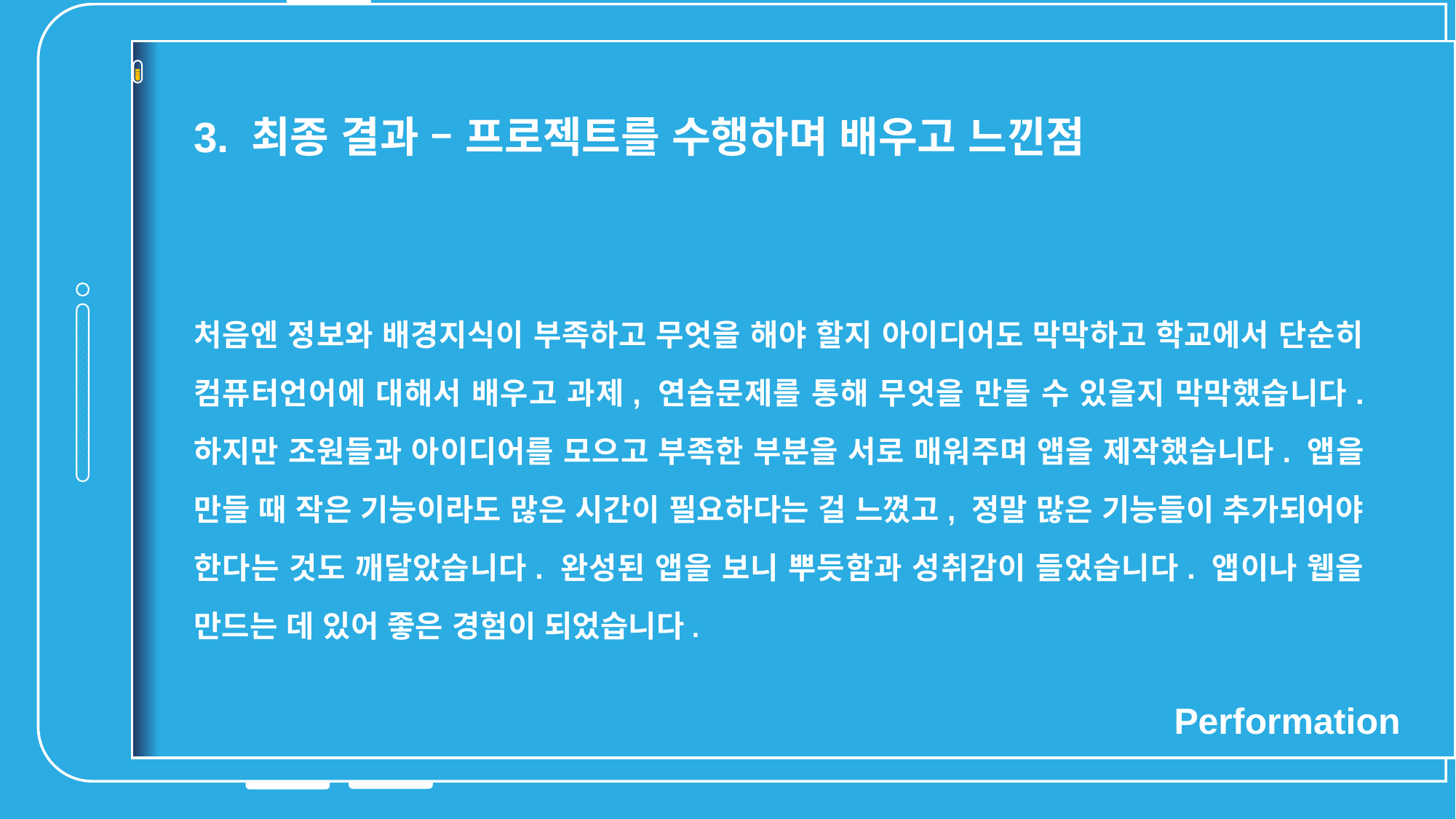

3. 최종 결과 – 프로젝트를 수행하며 배우고 느낀점
처음엔 정보와 배경지식이 부족하고 무엇을 해야 할지 아이디어도 막막하고 학교에서 단순히 컴퓨터언어에 대해서 배우고 과제, 연습문제를 통해 무엇을 만들 수 있을지 막막했습니다. 하지만 조원들과 아이디어를 모으고 부족한 부분을 서로 매워주며 앱을 제작했습니다. 앱을 만들 때 작은 기능이라도 많은 시간이 필요하다는 걸 느꼈고, 정말 많은 기능들이 추가되어야 한다는 것도 깨달았습니다. 완성된 앱을 보니 뿌듯함과 성취감이 들었습니다. 앱이나 웹을 만드는 데 있어 좋은 경험이 되었습니다.

Performation